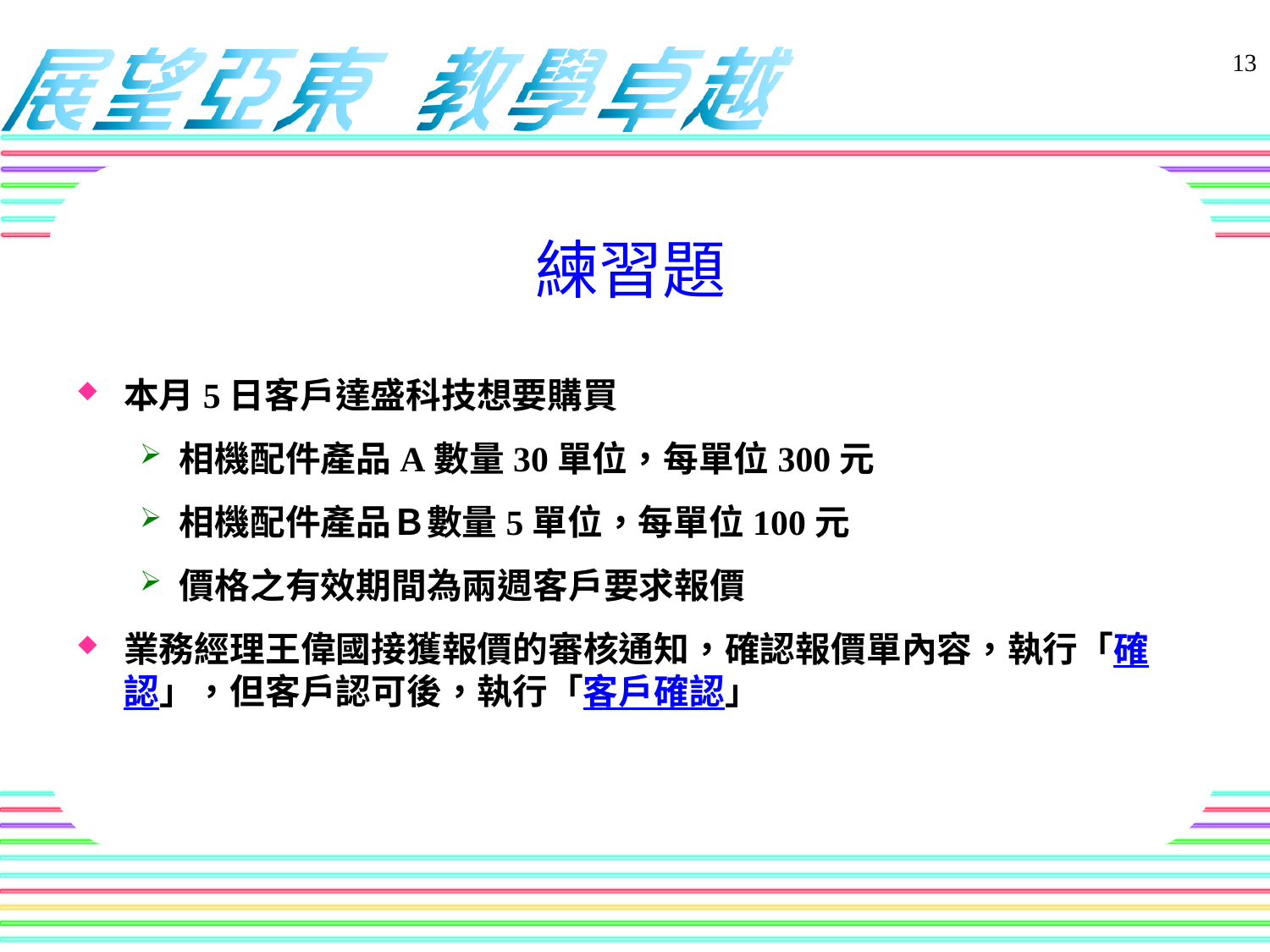

練習題
本月5日客戶達盛科技想要購買
相機配件產品A數量30單位，每單位300元
相機配件產品Ｂ數量5單位，每單位100元
價格之有效期間為兩週客戶要求報價
業務經理王偉國接獲報價的審核通知，確認報價單內容，執行「確認」，但客戶認可後，執行「客戶確認」
13